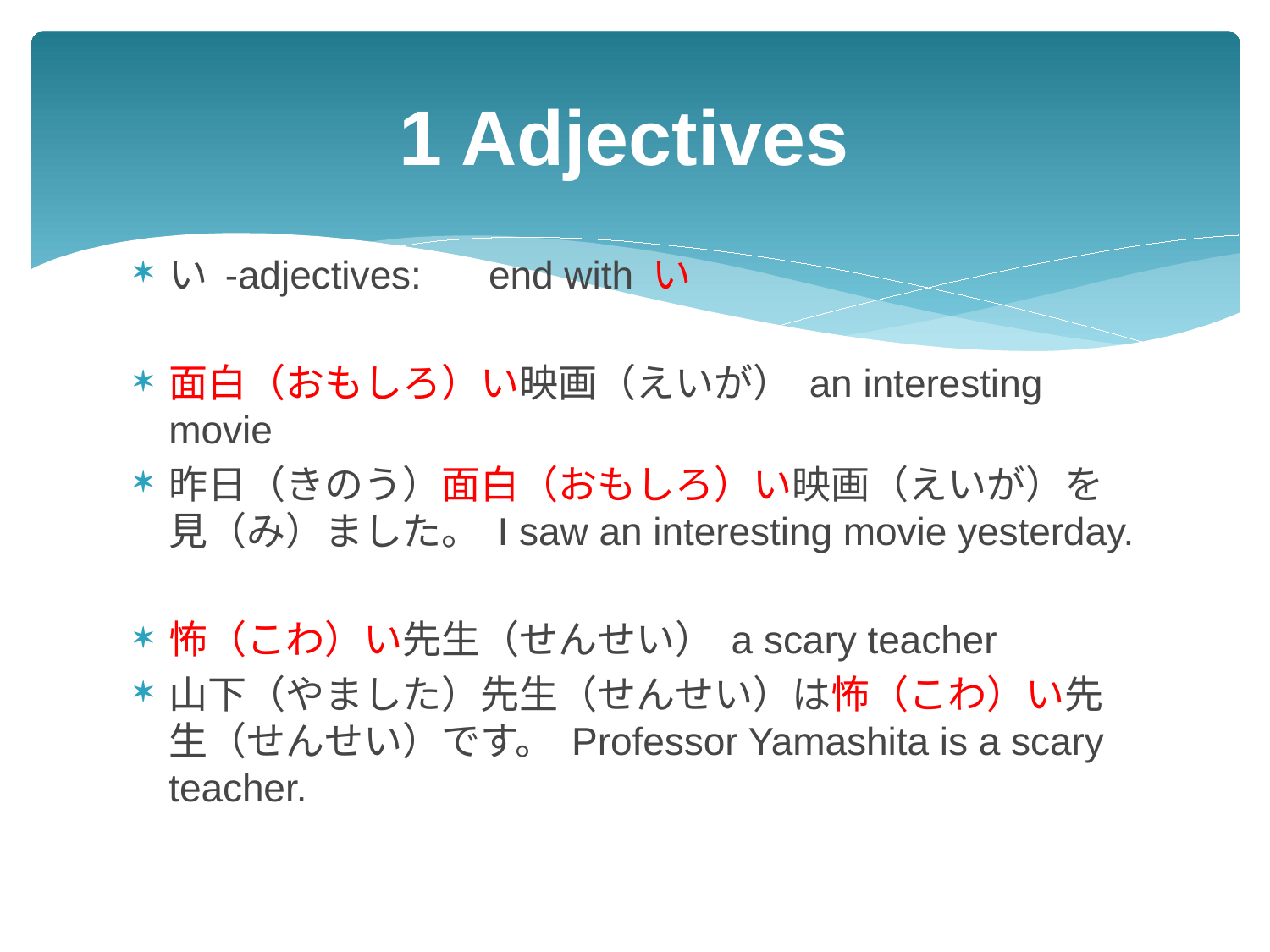

# 1 Adjectives
い -adjectives: 　end with い

面白（おもしろ）い映画（えいが） an interesting movie
昨日（きのう）面白（おもしろ）い映画（えいが）を見（み）ました。 I saw an interesting movie yesterday.

怖（こわ）い先生（せんせい） a scary teacher
山下（やました）先生（せんせい）は怖（こわ）い先生（せんせい）です。 Professor Yamashita is a scary teacher.